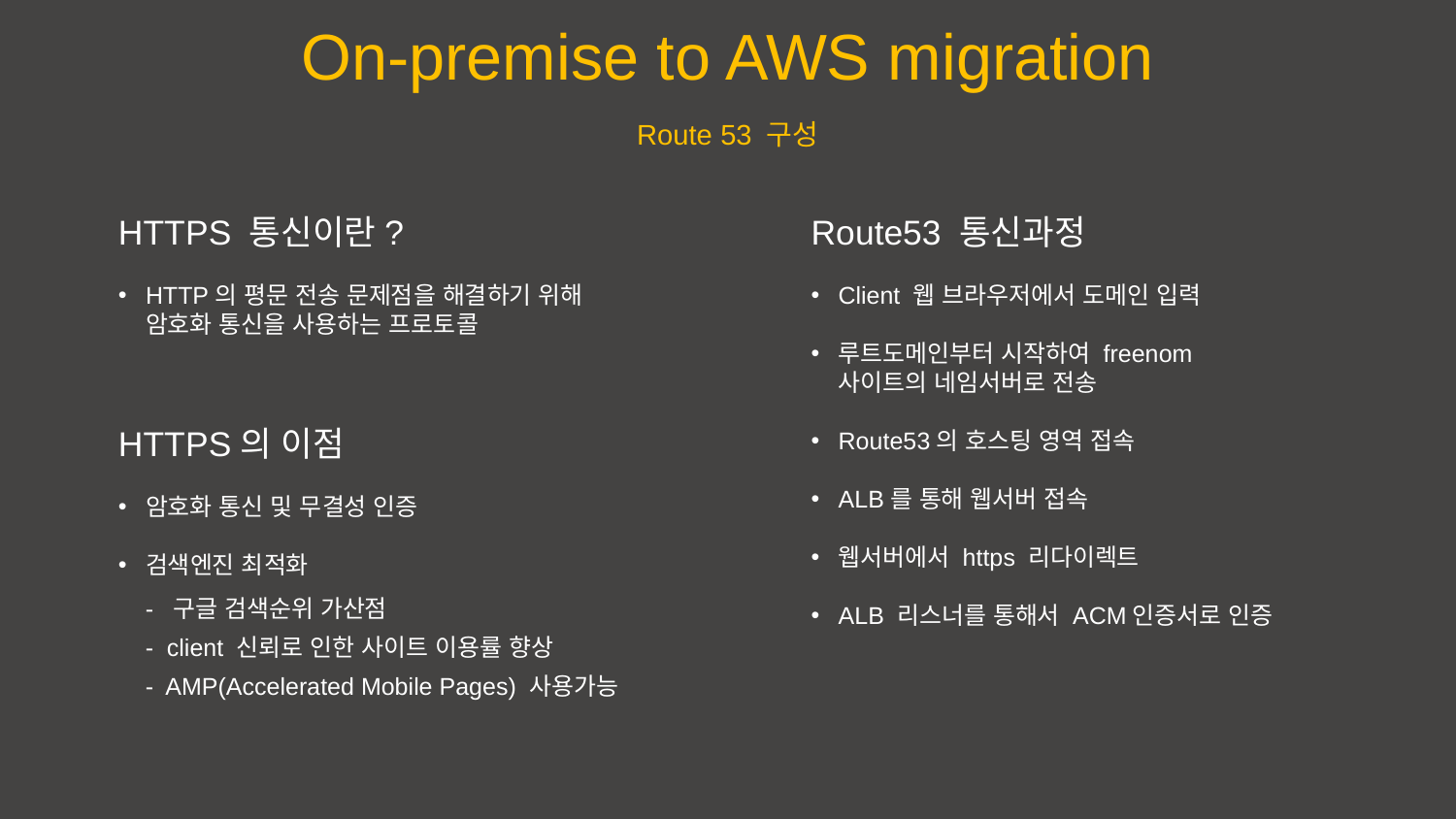

On-premise to AWS migration
Route 53 구성
HTTPS 통신이란?

HTTP의 평문 전송 문제점을 해결하기 위해 암호화 통신을 사용하는 프로토콜
Route53 통신과정

Client 웹 브라우저에서 도메인 입력

루트도메인부터 시작하여 freenom 사이트의 네임서버로 전송

Route53의 호스팅 영역 접속

ALB를 통해 웹서버 접속

웹서버에서 https 리다이렉트

ALB 리스너를 통해서 ACM인증서로 인증

HTTPS의 이점

암호화 통신 및 무결성 인증

검색엔진 최적화

    -  구글 검색순위 가산점

    -  client 신뢰로 인한 사이트 이용률 향상

    -  AMP(Accelerated Mobile Pages) 사용가능